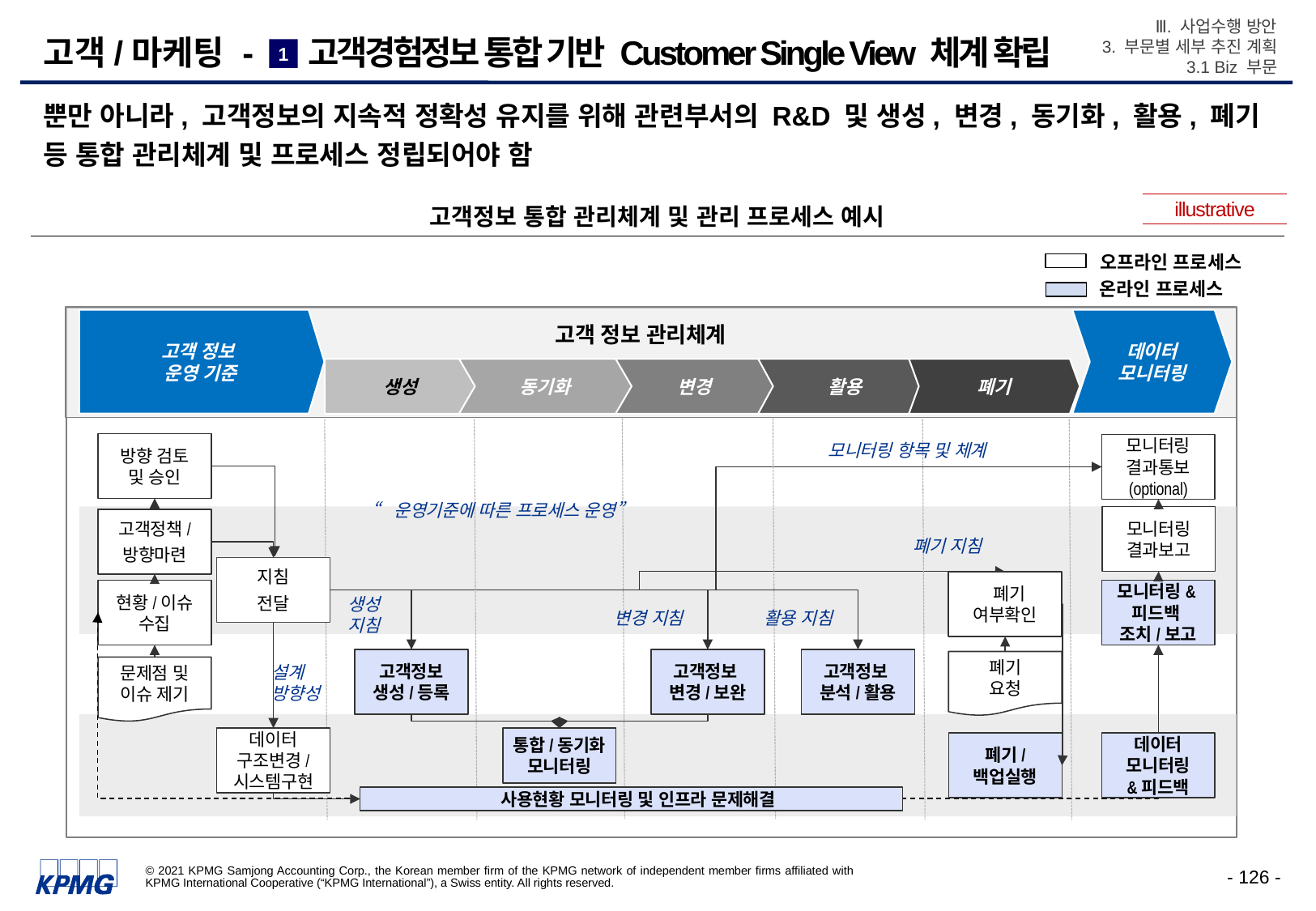

Ⅲ. 사업수행 방안
3. 부문별 세부 추진 계획
3.1 Biz 부문
# 고객/마케팅 -     고객경험정보 통합 기반 Customer Single View 체계 확립
1
뿐만 아니라, 고객정보의 지속적 정확성 유지를 위해 관련부서의 R&D 및 생성, 변경, 동기화, 활용, 폐기 등 통합 관리체계 및 프로세스 정립되어야 함
illustrative
고객정보 통합 관리체계 및 관리 프로세스 예시
오프라인 프로세스

온라인 프로세스

고객 정보
 운영 기준
데이터
모니터링
고객 정보 관리체계
생성
동기화
변경
활용
폐기
모니터링 항목 및 체계
방향 검토
및 승인
모니터링
결과통보
(optional)
“운영기준에 따른 프로세스 운영”

모니터링
결과보고
고객정책/
방향마련
폐기 지침
지침
전달
 폐기
여부확인
현황/이슈
수집
모니터링&
피드백
조치/보고
생성 지침
변경 지침
활용 지침
고객정보
생성/등록
고객정보
변경/보완
고객정보
분석/활용
폐기
요청
설계
방향성
문제점 및
이슈 제기

데이터
구조변경/
시스템구현
통합/동기화
모니터링
폐기/
백업실행
데이터
모니터링
&피드백
  사용현황 모니터링 및 인프라 문제해결